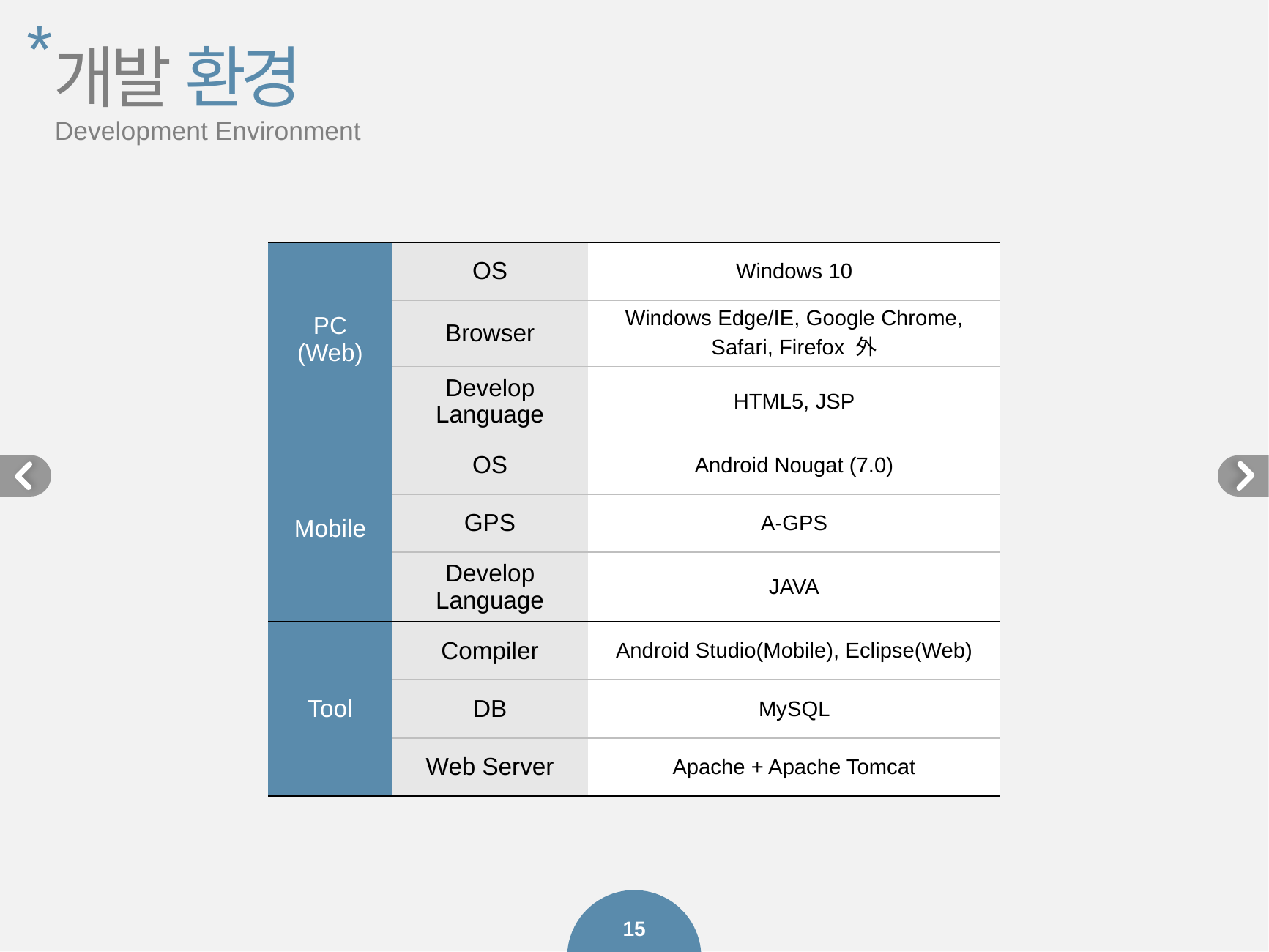

*
개발 환경
Development Environment
| PC (Web) | OS | Windows 10 |
| --- | --- | --- |
|  | Browser | Windows Edge/IE, Google Chrome, Safari, Firefox 外 |
|  | Develop Language | HTML5, JSP |
| Mobile | OS | Android Nougat (7.0) |
|  | GPS | A-GPS |
|  | Develop Language | JAVA |
| Tool | Compiler | Android Studio(Mobile), Eclipse(Web) |
|  | DB | MySQL |
|  | Web Server | Apache + Apache Tomcat |